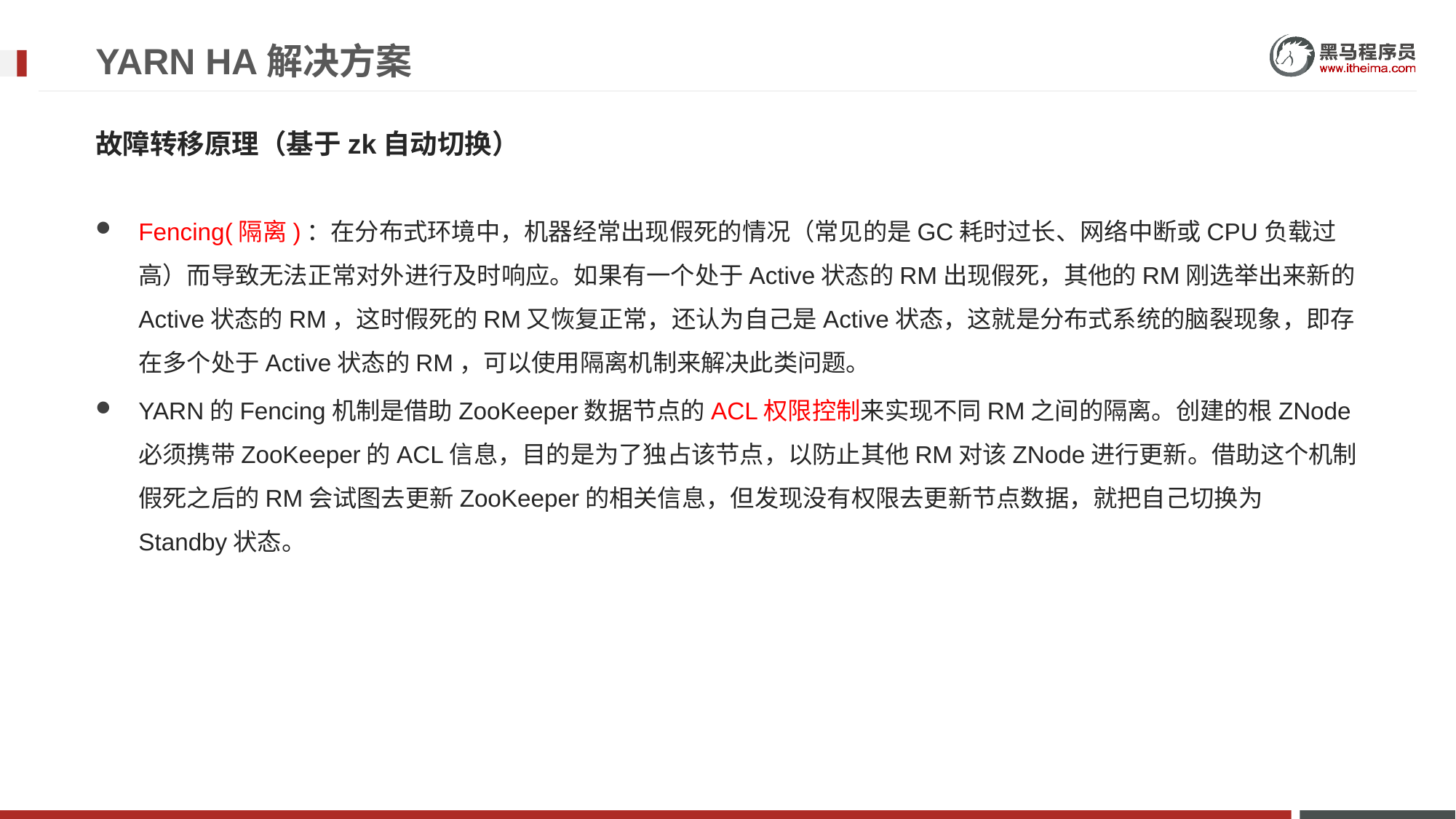

# YARN HA解决方案
故障转移原理（基于zk自动切换）
Fencing(隔离)：在分布式环境中，机器经常出现假死的情况（常见的是GC耗时过长、网络中断或CPU负载过高）而导致无法正常对外进行及时响应。如果有一个处于Active状态的RM出现假死，其他的RM刚选举出来新的Active状态的RM，这时假死的RM又恢复正常，还认为自己是Active状态，这就是分布式系统的脑裂现象，即存在多个处于Active状态的RM，可以使用隔离机制来解决此类问题。
YARN的Fencing机制是借助ZooKeeper数据节点的ACL权限控制来实现不同RM之间的隔离。创建的根ZNode必须携带ZooKeeper的ACL信息，目的是为了独占该节点，以防止其他RM对该ZNode进行更新。借助这个机制假死之后的RM会试图去更新ZooKeeper的相关信息，但发现没有权限去更新节点数据，就把自己切换为Standby状态。